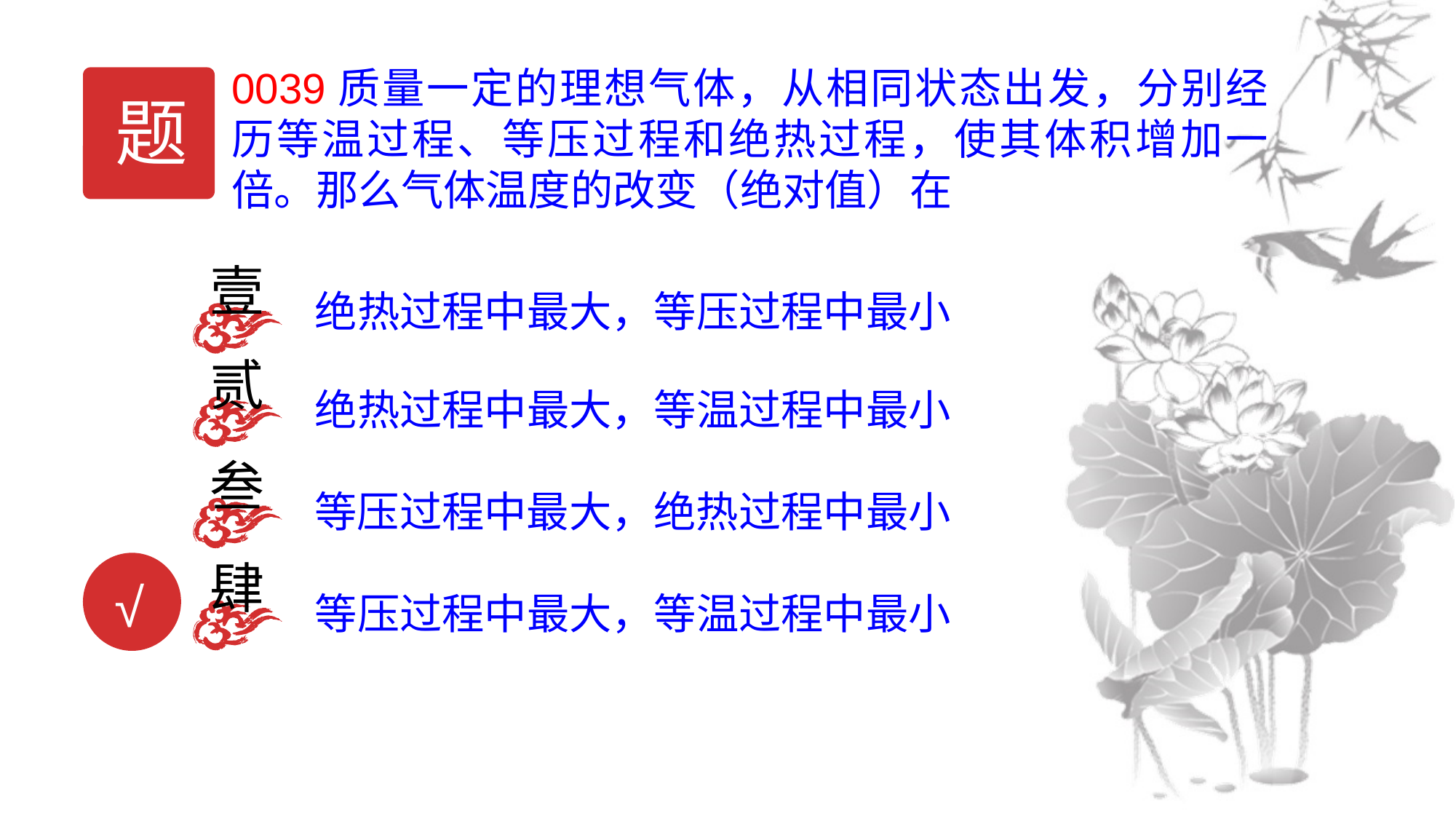

0039质量一定的理想气体，从相同状态出发，分别经历等温过程、等压过程和绝热过程，使其体积增加一倍。那么气体温度的改变（绝对值）在

题
壹

绝热过程中最大，等压过程中最小
贰

绝热过程中最大，等温过程中最小
叁

等压过程中最大，绝热过程中最小
肆

等压过程中最大，等温过程中最小

√